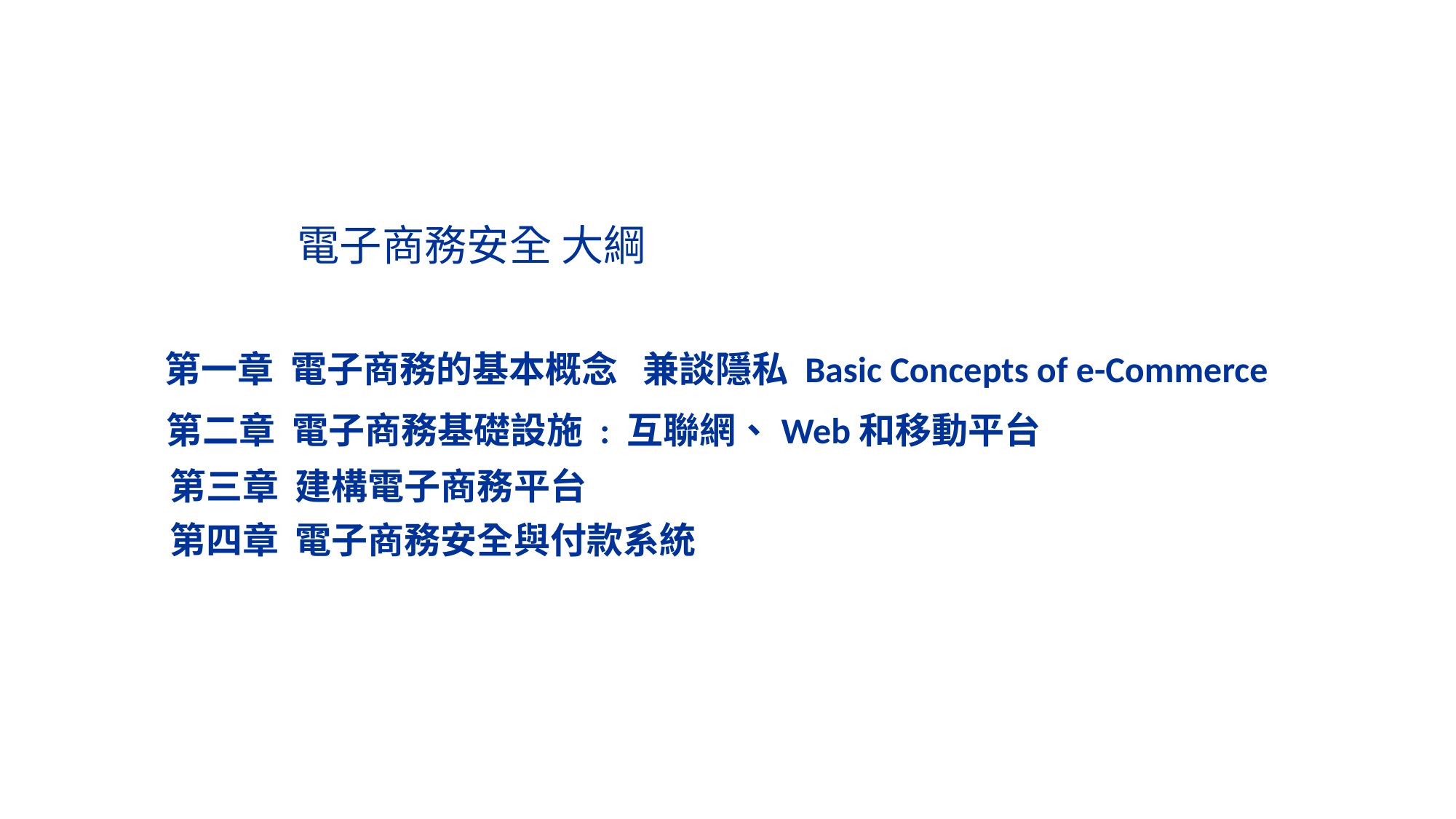

電子商務安全 大綱

        第一章  電子商務的基本概念   兼談隱私 Basic Concepts of e-Commerce
        第二章  電子商務基礎設施 : 互聯網、Web和移動平台
          第三章  建構電子商務平台
          第四章  電子商務安全與付款系統